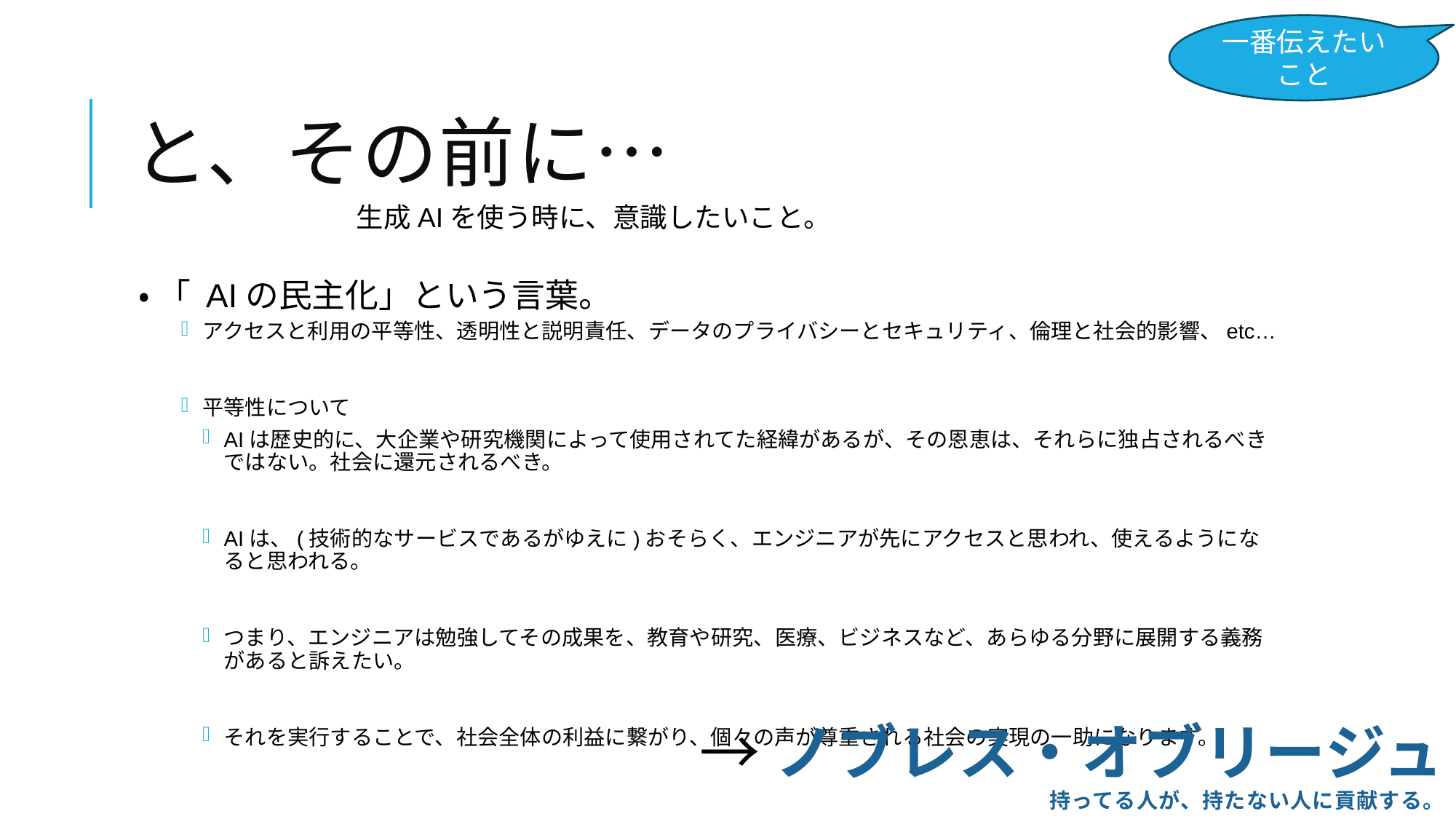

一番伝えたいこと
# と、その前に…
生成AIを使う時に、意識したいこと。
・ 「 AIの民主化」という言葉。
アクセスと利用の平等性、透明性と説明責任、データのプライバシーとセキュリティ、倫理と社会的影響、etc…

平等性について
AIは歴史的に、大企業や研究機関によって使用されてた経緯があるが、その恩恵は、それらに独占されるべきではない。社会に還元されるべき。

AIは、(技術的なサービスであるがゆえに)おそらく、エンジニアが先にアクセスと思われ、使えるようになると思われる。

つまり、エンジニアは勉強してその成果を、教育や研究、医療、ビジネスなど、あらゆる分野に展開する義務があると訴えたい。

それを実行することで、社会全体の利益に繋がり、個々の声が尊重される社会の実現の一助になります。
→ノブレス・オブリージュ
持ってる人が、持たない人に貢献する。